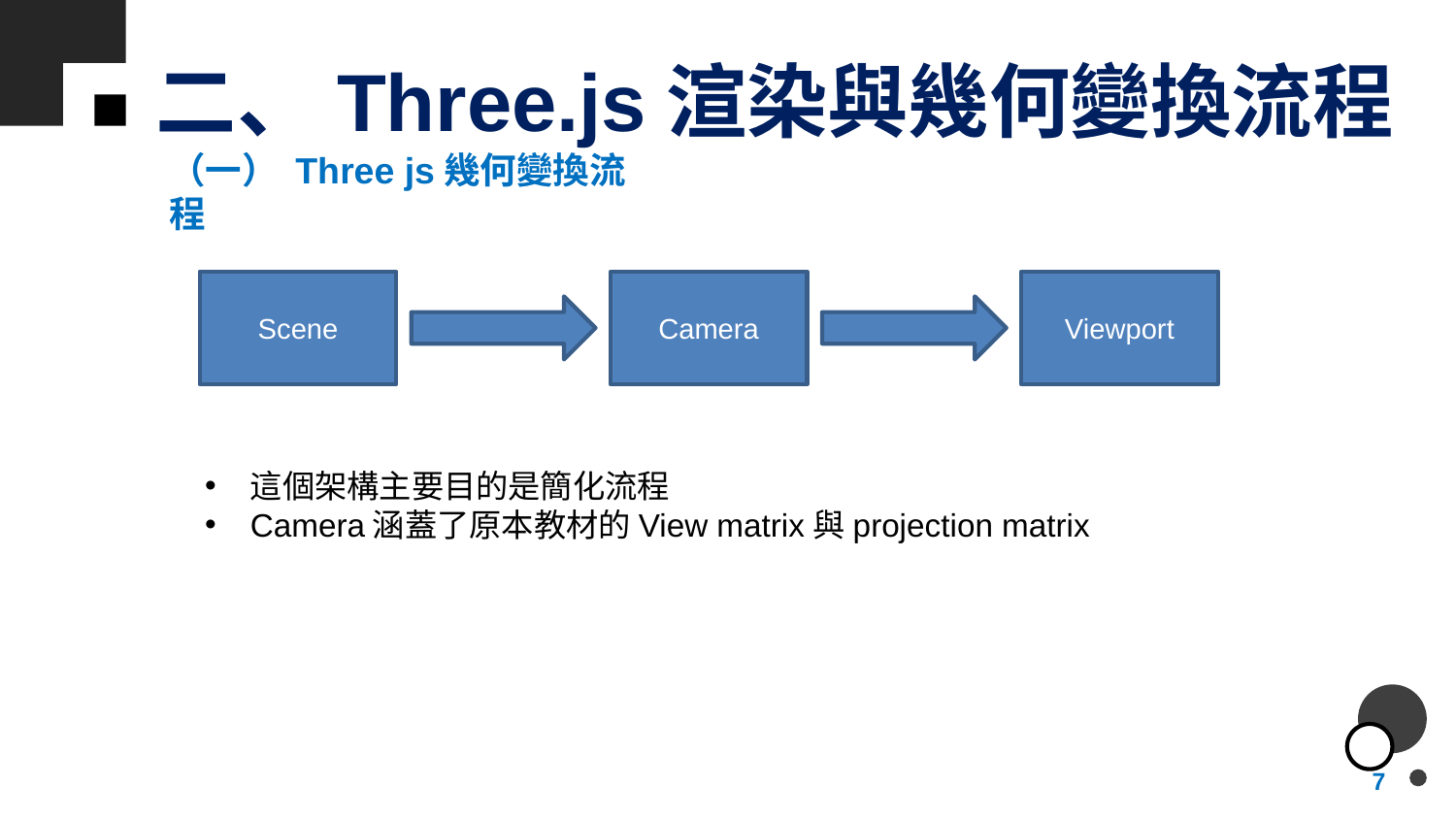

# 二、Three.js渲染與幾何變換流程
（一） Three js幾何變換流程
Scene
Camera
Viewport

這個架構主要目的是簡化流程
Camera涵蓋了原本教材的View matrix與projection matrix

7